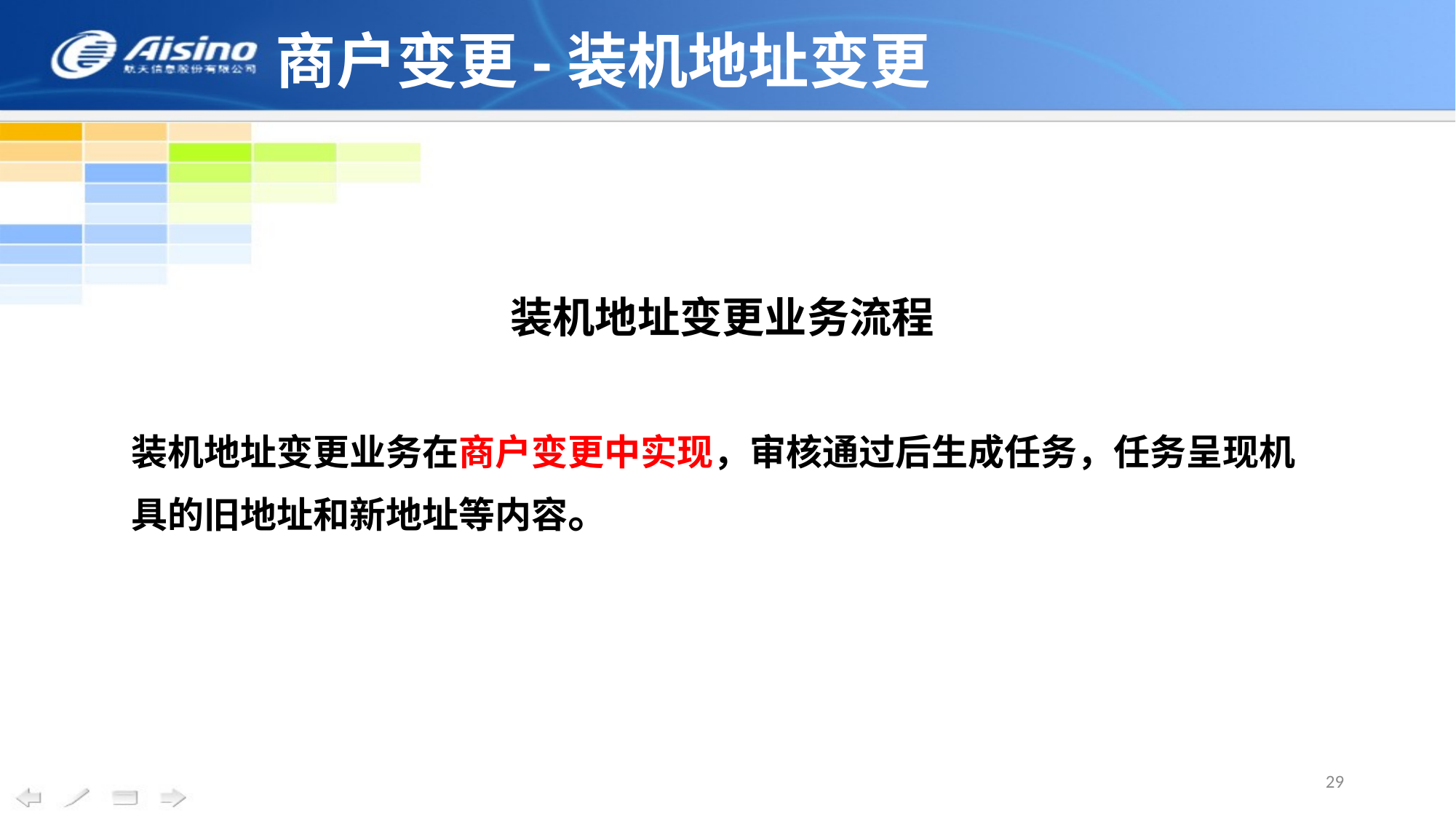

# 商户变更-装机地址变更

装机地址变更业务流程

装机地址变更业务在商户变更中实现，审核通过后生成任务，任务呈现机具的旧地址和新地址等内容。

29